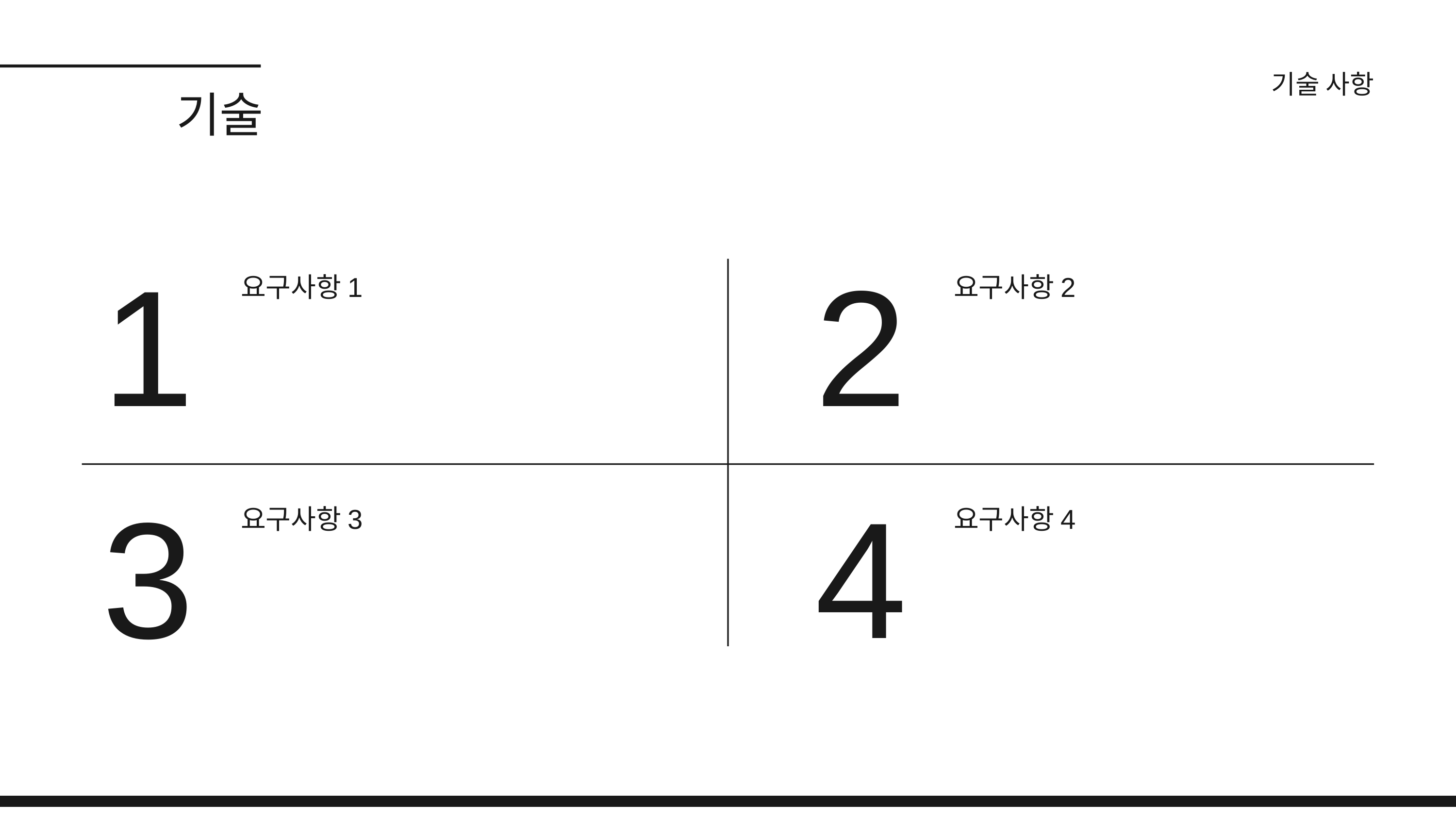

기술 사항

기술
1
2

요구사항1
요구사항2
3
4

요구사항3
요구사항4